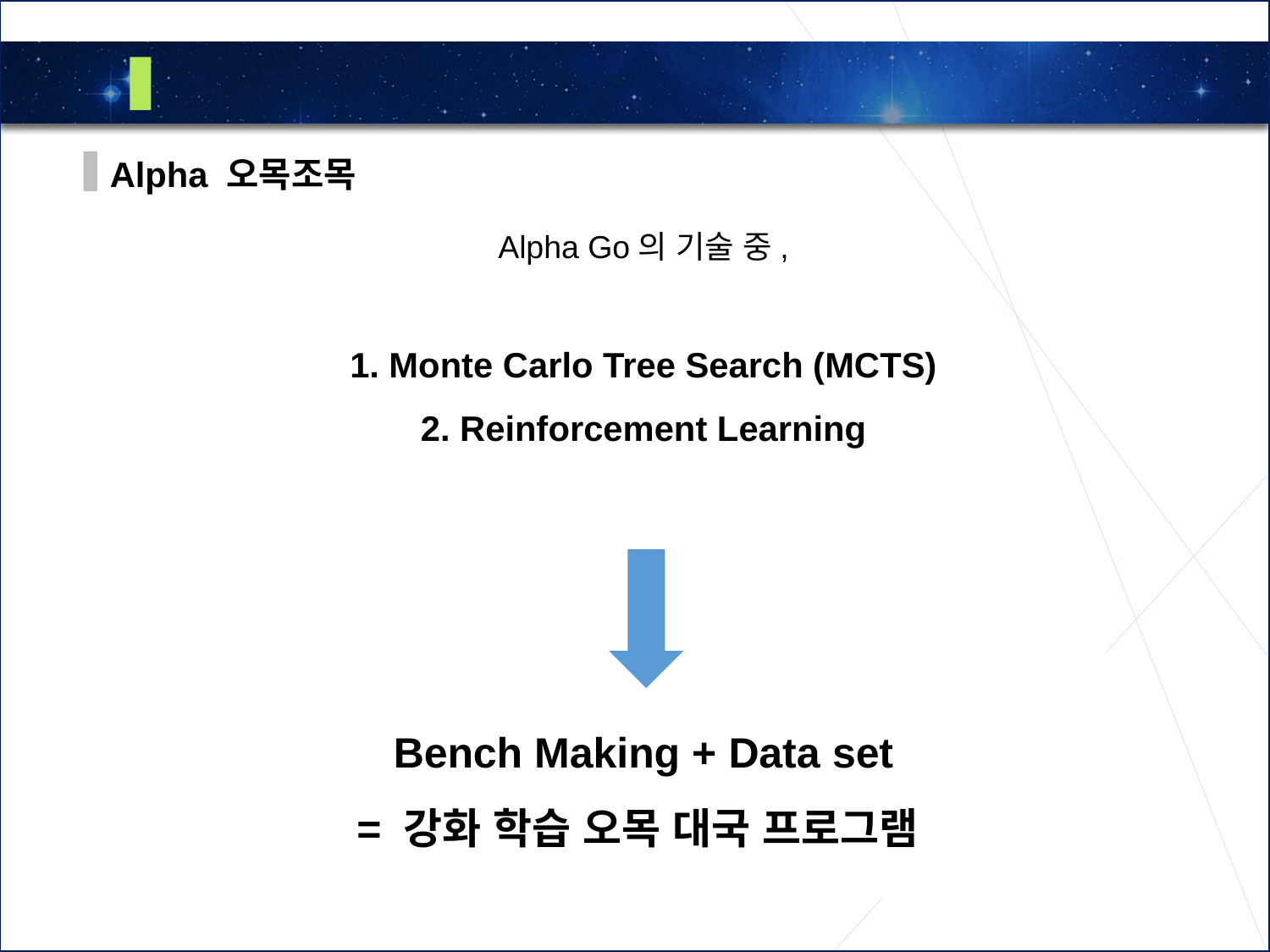

2
Bench marking – Alpha Go

Alpha 오목조목

Alpha Go의 기술 중,

1. Monte Carlo Tree Search (MCTS)
2. Reinforcement Learning

Bench Making + Data set
= 강화 학습 오목 대국 프로그램